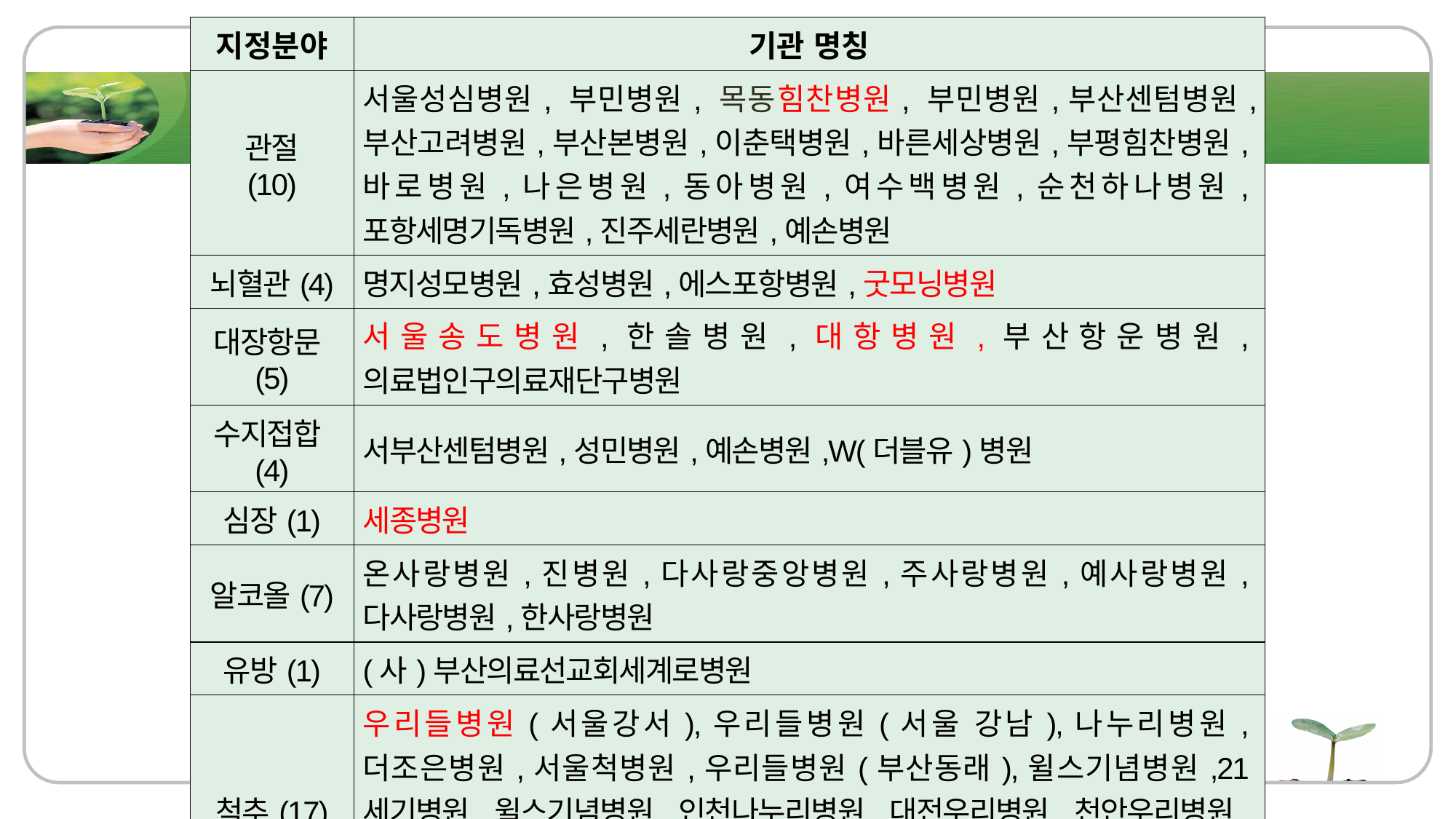

| 지정분야 | 기관 명칭 |
| --- | --- |
| 관절 (10) | 서울성심병원, 부민병원, 목동힘찬병원, 부민병원,부산센텀병원, 부산고려병원,부산본병원,이춘택병원,바른세상병원,부평힘찬병원,바로병원,나은병원,동아병원,여수백병원,순천하나병원,포항세명기독병원,진주세란병원,예손병원 |
| 뇌혈관(4) | 명지성모병원,효성병원,에스포항병원,굿모닝병원 |
| 대장항문(5) | 서울송도병원,한솔병원,대항병원,부산항운병원,의료법인구의료재단구병원 |
| 수지접합(4) | 서부산센텀병원,성민병원,예손병원,W(더블유)병원 |
| 심장(1) | 세종병원 |
| 알코올(7) | 온사랑병원,진병원,다사랑중앙병원,주사랑병원,예사랑병원,다사랑병원,한사랑병원 |
| 유방(1) | (사)부산의료선교회세계로병원 |
| 척추(17) | 우리들병원(서울강서),우리들병원(서울 강남),나누리병원,더조은병원,서울척병원,우리들병원(부산동래),윌스기념병원,21세기병원,윌스기념병원,인천나누리병원,대전우리병원,천안우리병원,광주새우리병원,보광병원,보강병원,대구참조은병원,우리들병원(대구중구) |
| 화상(5) | 한림대한강성심병원,베스티안병원,하나병원,베스티안부산병원,푸른병원 |
38